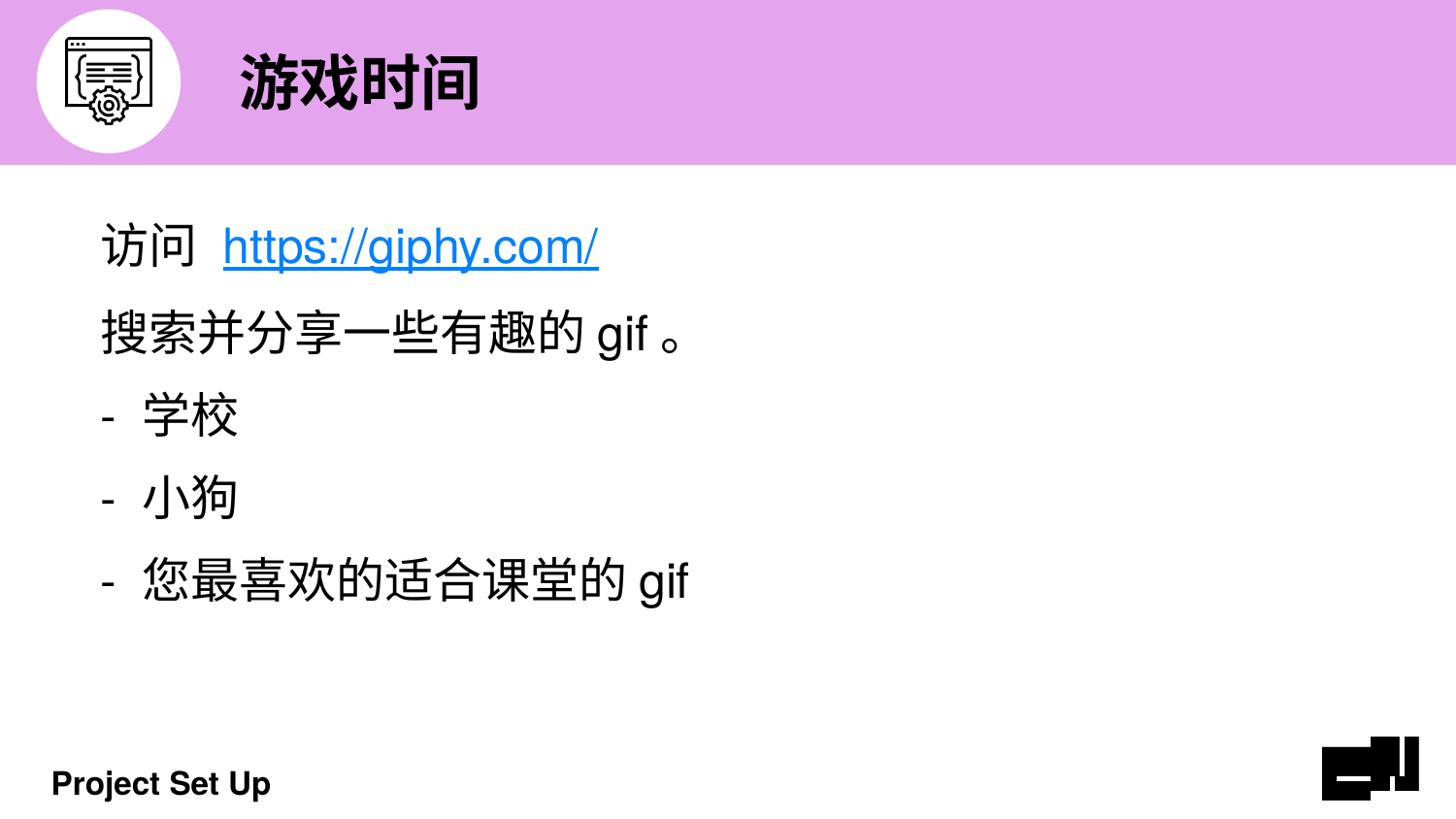

# 游戏时间
访问 https://giphy.com/
搜索并分享一些有趣的gif。
- 学校
- 小狗
- 您最喜欢的适合课堂的gif